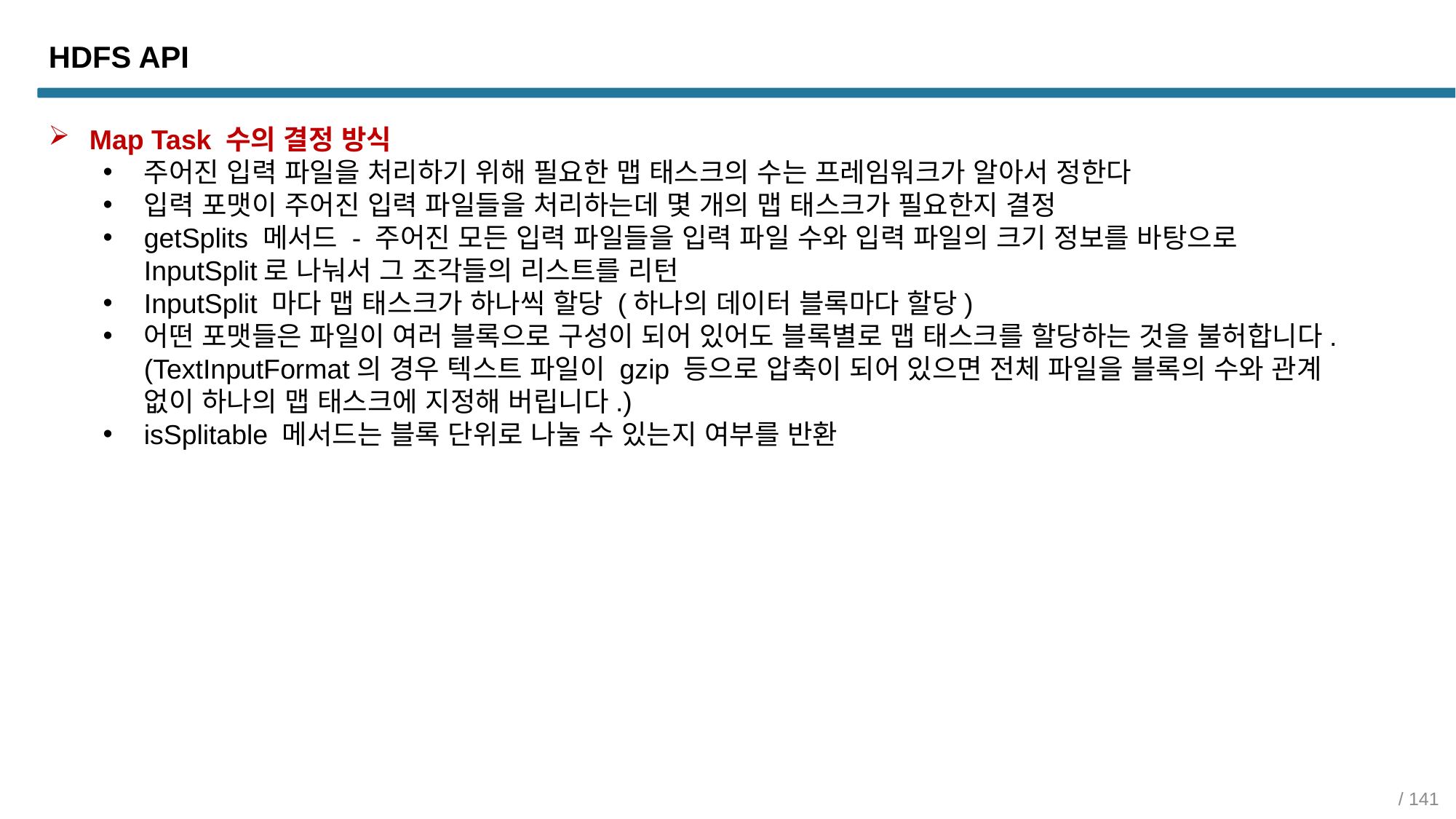

HDFS API
Map Task 수의 결정 방식
주어진 입력 파일을 처리하기 위해 필요한 맵 태스크의 수는 프레임워크가 알아서 정한다
입력 포맷이 주어진 입력 파일들을 처리하는데 몇 개의 맵 태스크가 필요한지 결정
getSplits 메서드 - 주어진 모든 입력 파일들을 입력 파일 수와 입력 파일의 크기 정보를 바탕으로 InputSplit로 나눠서 그 조각들의 리스트를 리턴
InputSplit 마다 맵 태스크가 하나씩 할당 (하나의 데이터 블록마다 할당)
어떤 포맷들은 파일이 여러 블록으로 구성이 되어 있어도 블록별로 맵 태스크를 할당하는 것을 불허합니다.  (TextInputFormat의 경우 텍스트 파일이 gzip 등으로 압축이 되어 있으면 전체 파일을 블록의 수와 관계 없이 하나의 맵 태스크에 지정해 버립니다.)
isSplitable 메서드는 블록 단위로 나눌 수 있는지 여부를 반환

/ 141